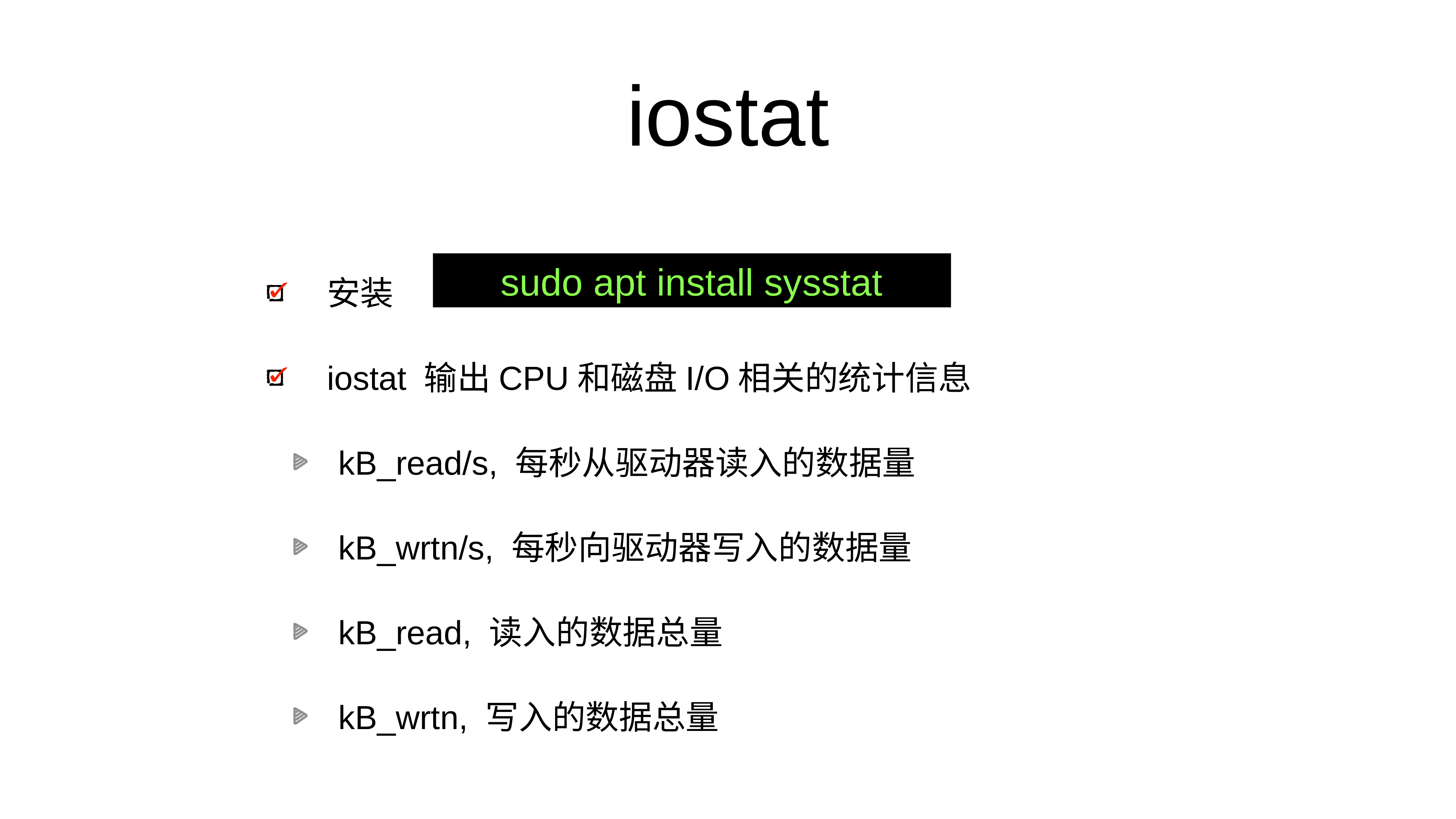

# iostat
安装
iostat 输出CPU和磁盘I/O相关的统计信息
kB_read/s, 每秒从驱动器读入的数据量
kB_wrtn/s, 每秒向驱动器写入的数据量
kB_read, 读入的数据总量
kB_wrtn, 写入的数据总量
sudo apt install sysstat